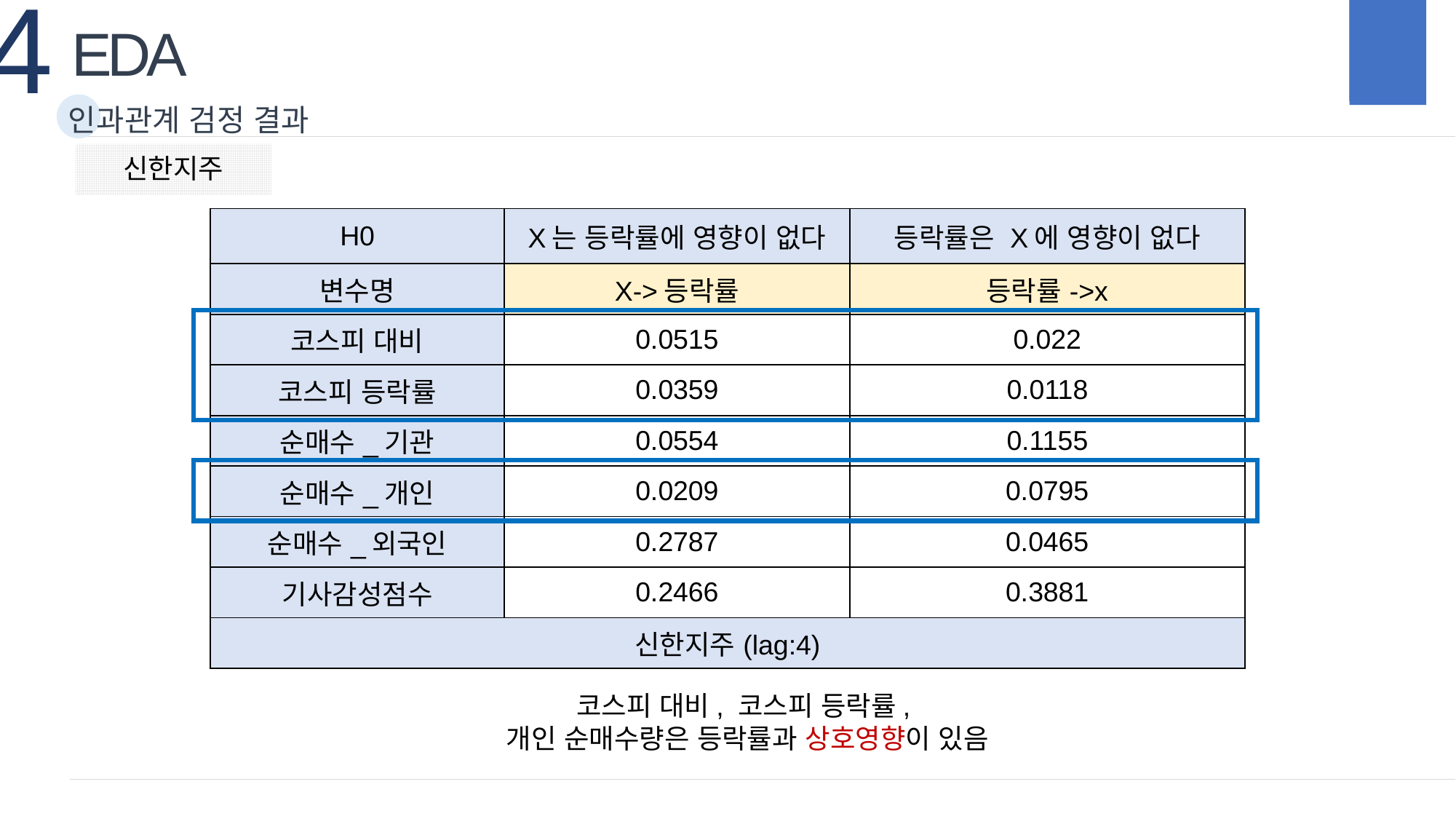

4

EDA

인과관계 검정 결과

신한지주
| H0 | X는 등락률에 영향이 없다 | 등락률은 X에 영향이 없다 |
| --- | --- | --- |
| 변수명 | X->등락률 | 등락률->x |
| 코스피 대비 | 0.0515 | 0.022 |
| 코스피 등락률 | 0.0359 | 0.0118 |
| 순매수\_기관 | 0.0554 | 0.1155 |
| 순매수\_개인 | 0.0209 | 0.0795 |
| 순매수\_외국인 | 0.2787 | 0.0465 |
| 기사감성점수 | 0.2466 | 0.3881 |
| 신한지주(lag:4) |  |  |

코스피 대비, 코스피 등락률,
개인 순매수량은 등락률과 상호영향이 있음